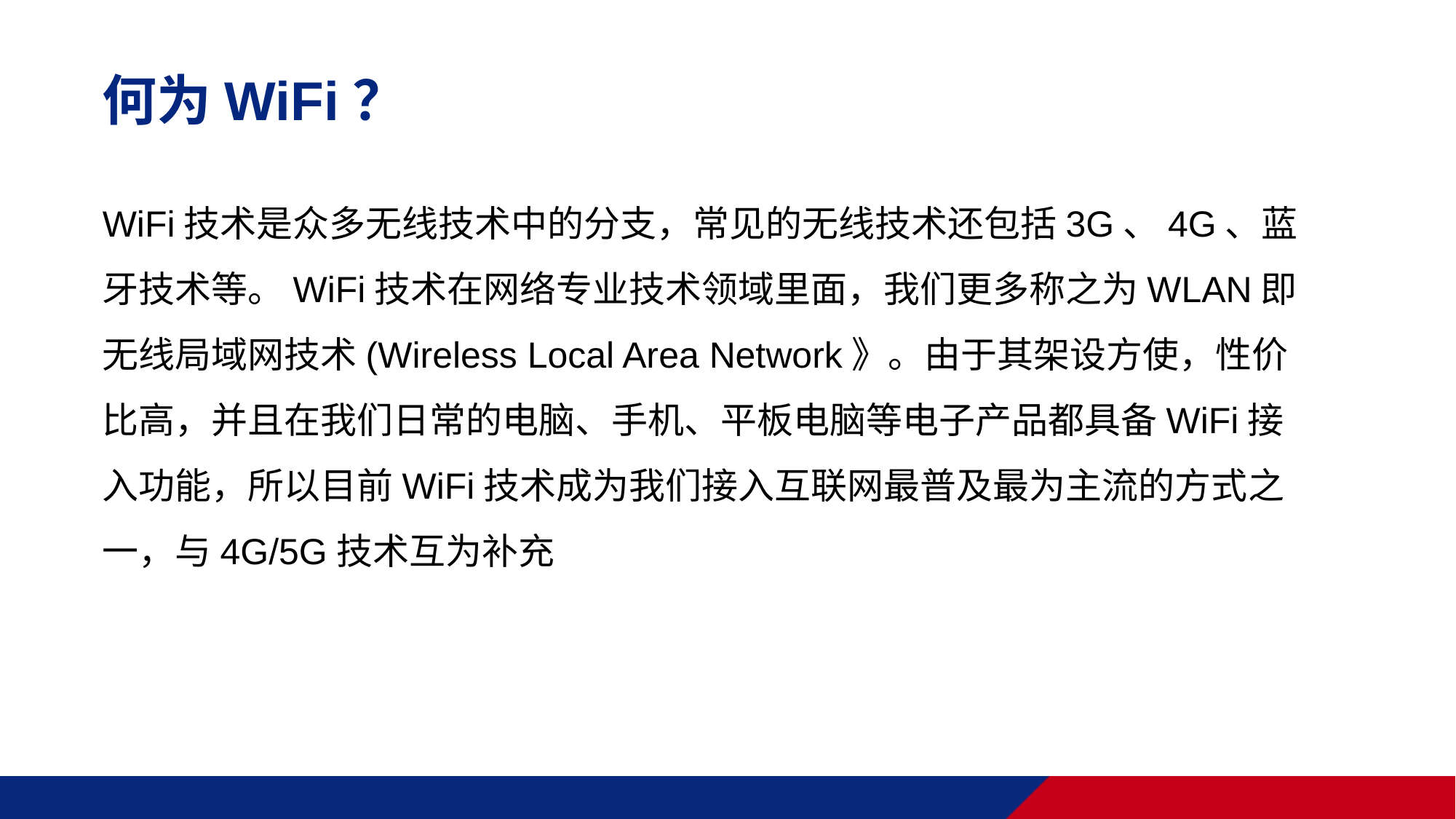

何为WiFi？

WiFi技术是众多无线技术中的分支，常见的无线技术还包括3G、4G、蓝牙技术等。WiFi技术在网络专业技术领域里面，我们更多称之为WLAN即无线局域网技术(Wireless Local Area Network》。由于其架设方使，性价比高，并且在我们日常的电脑、手机、平板电脑等电子产品都具备WiFi接入功能，所以目前WiFi技术成为我们接入互联网最普及最为主流的方式之一，与4G/5G技术互为补充